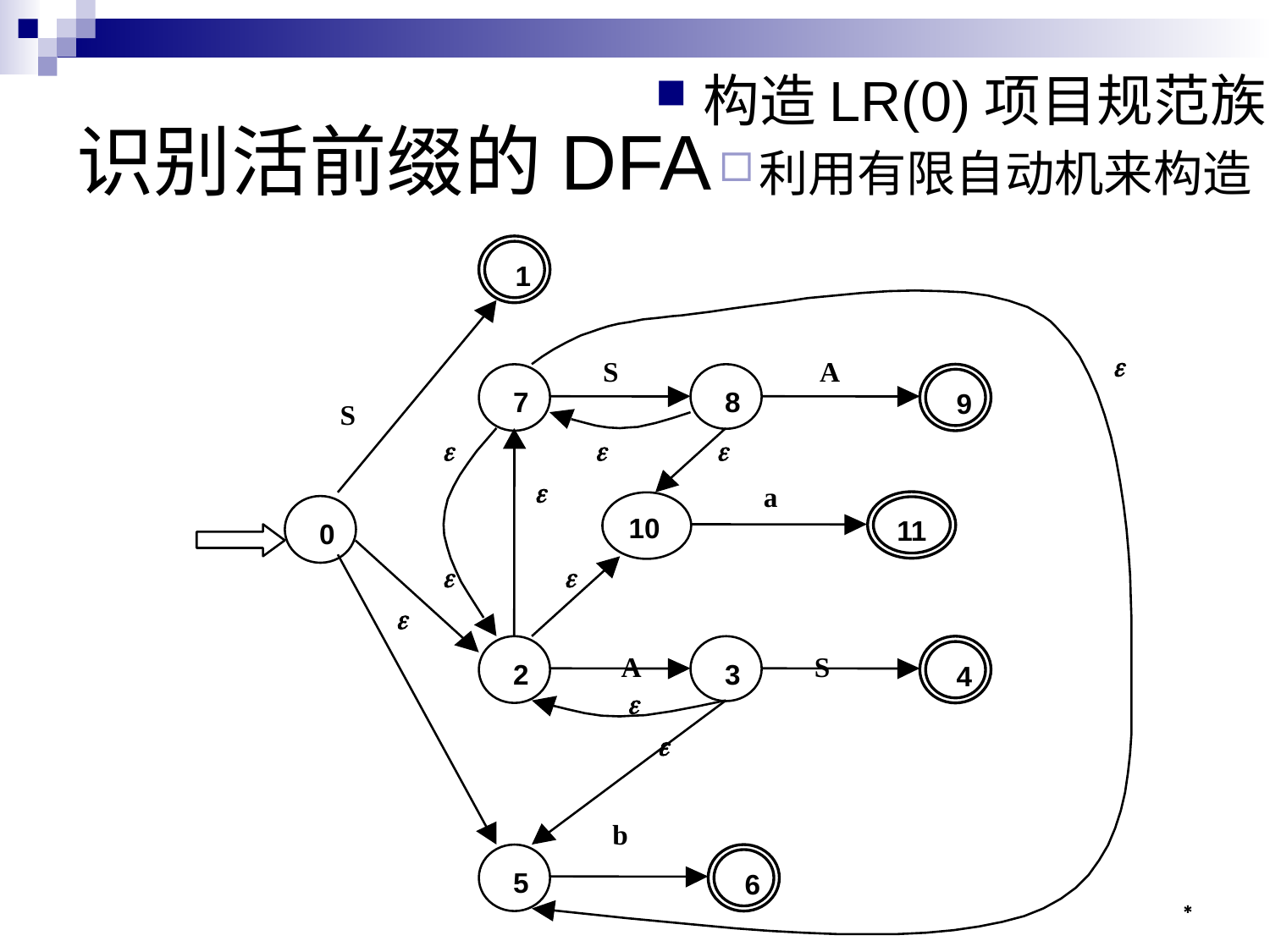

构造LR(0)项目规范族：
利用有限自动机来构造
# 识别活前缀的DFA

1

ε
                                                                                                                         S                             A

7
8

9
                                                       S

ε
ε
ε

ε

                                            a

10
11

0

ε
ε

ε

                                                                                                                              A                         S
2
3

4
ε

ε

                                                                                                                  b

5

6
*